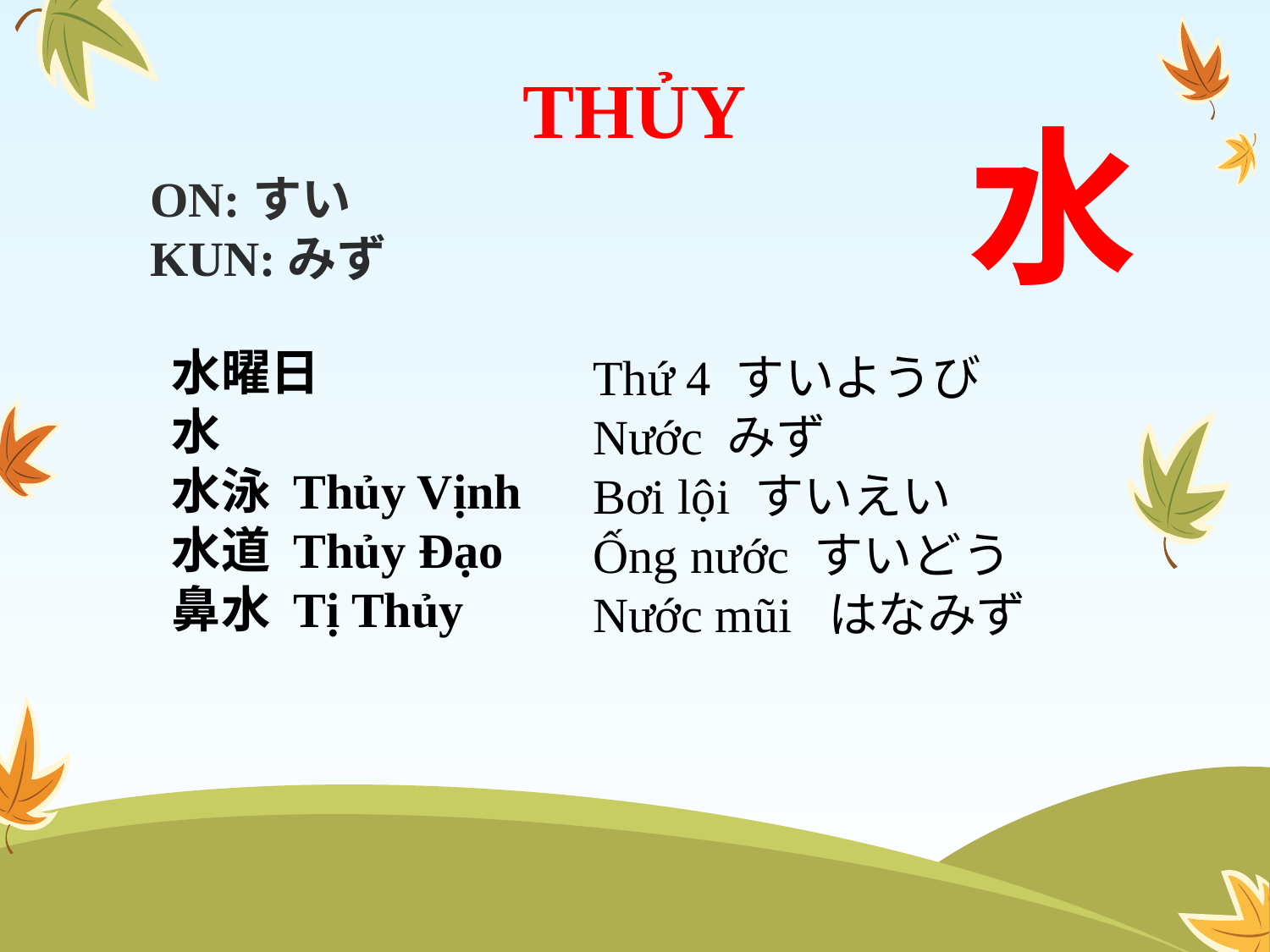

THỦY
水
ON:すい
KUN:みず
水曜日
水
水泳 Thủy Vịnh
水道 Thủy Đạo
鼻水 Tị Thủy
Thứ 4 すいようび
Nước みず
Bơi lội すいえい
Ống nước すいどう
Nước mũi  はなみず